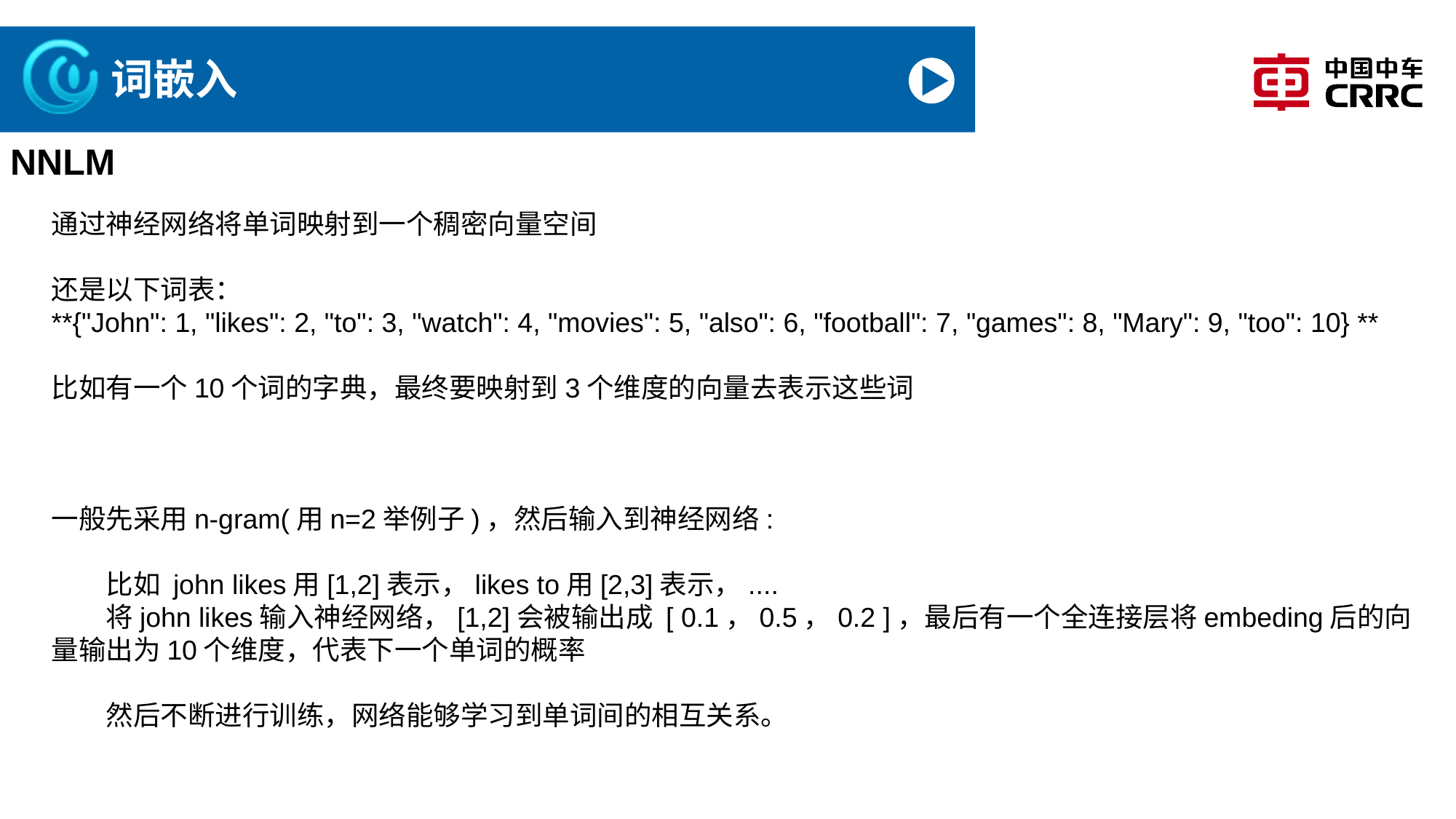

# 词嵌入
NNLM
通过神经网络将单词映射到一个稠密向量空间

还是以下词表：
**{"John": 1, "likes": 2, "to": 3, "watch": 4, "movies": 5, "also": 6, "football": 7, "games": 8, "Mary": 9, "too": 10} **

比如有一个10个词的字典，最终要映射到3个维度的向量去表示这些词

一般先采用n-gram(用n=2举例子)，然后输入到神经网络:

比如 john likes用[1,2]表示，likes to用[2,3]表示，....
将john likes输入神经网络，[1,2]会被输出成 [ 0.1，0.5，0.2 ]，最后有一个全连接层将embeding后的向量输出为10个维度，代表下一个单词的概率

然后不断进行训练，网络能够学习到单词间的相互关系。

145